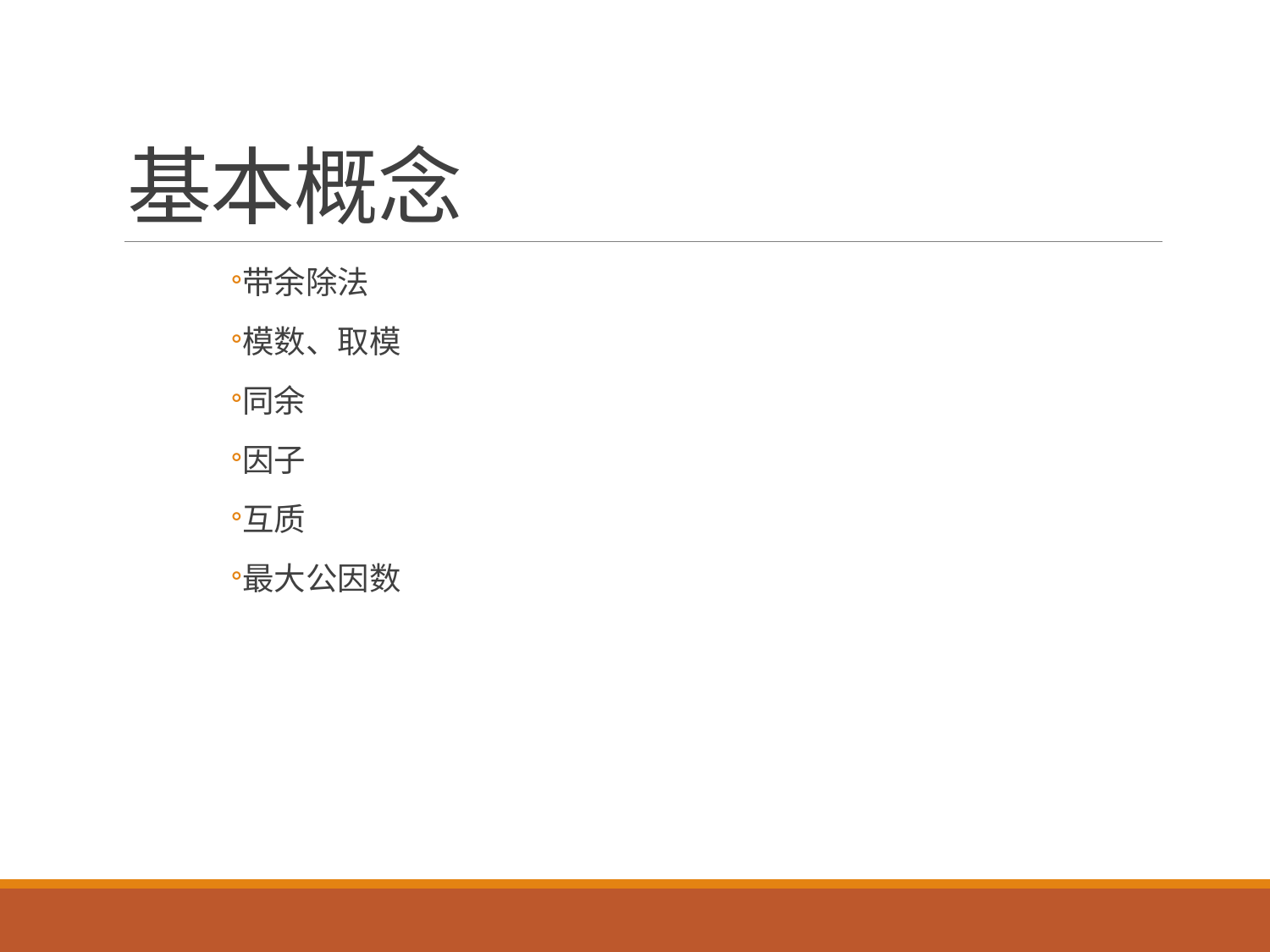

# 基本概念
带余除法
模数、取模
同余
因子
互质
最大公因数